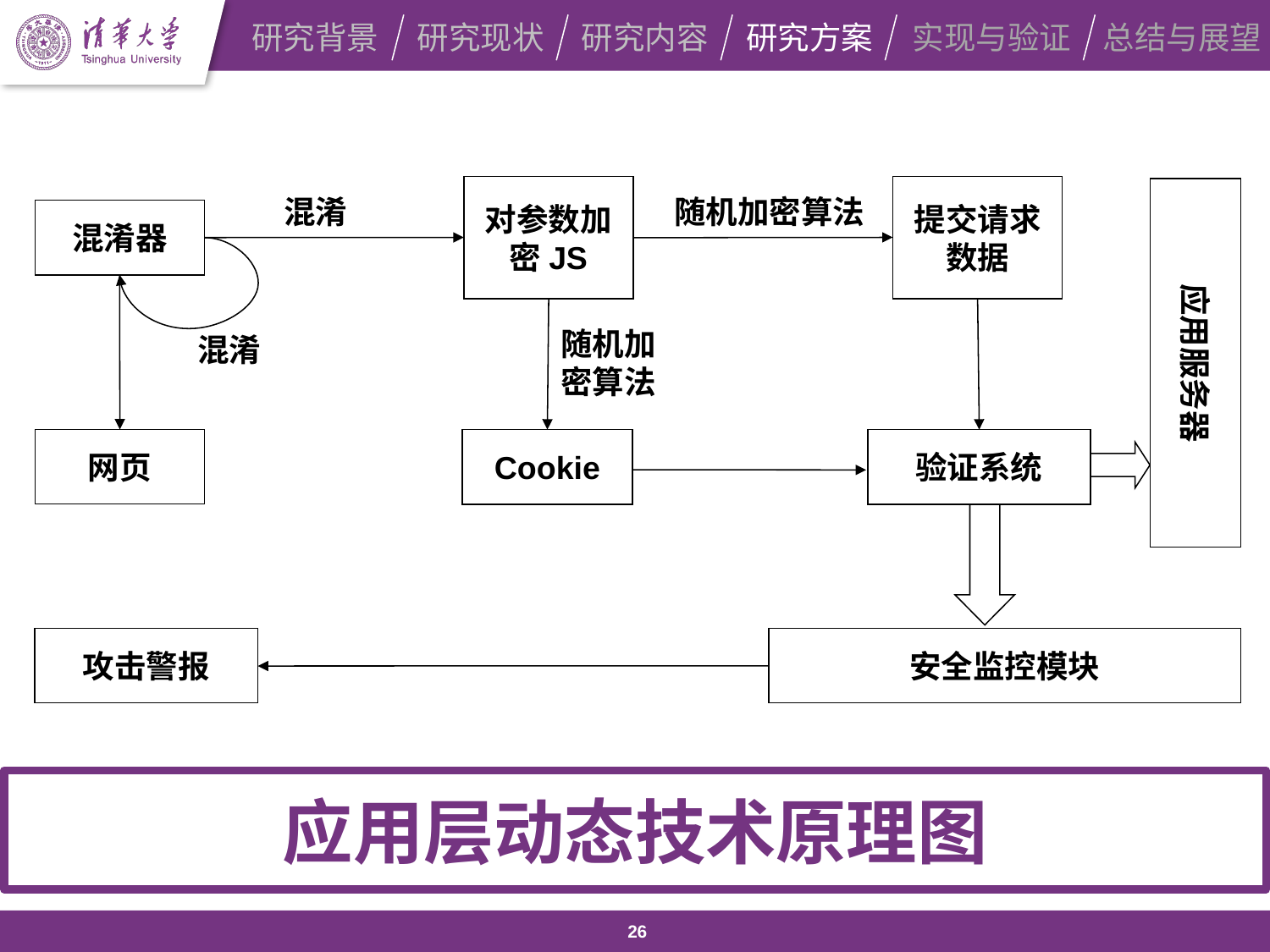

研究背景
研究现状
研究内容
研究方案
实现与验证
总结与展望
随机加密算法
混淆
对参数加密JS
提交请求数据
应用服务器
混淆器

随机加密算法

混淆
网页
Cookie
验证系统

攻击警报
安全监控模块

应用层动态技术原理图